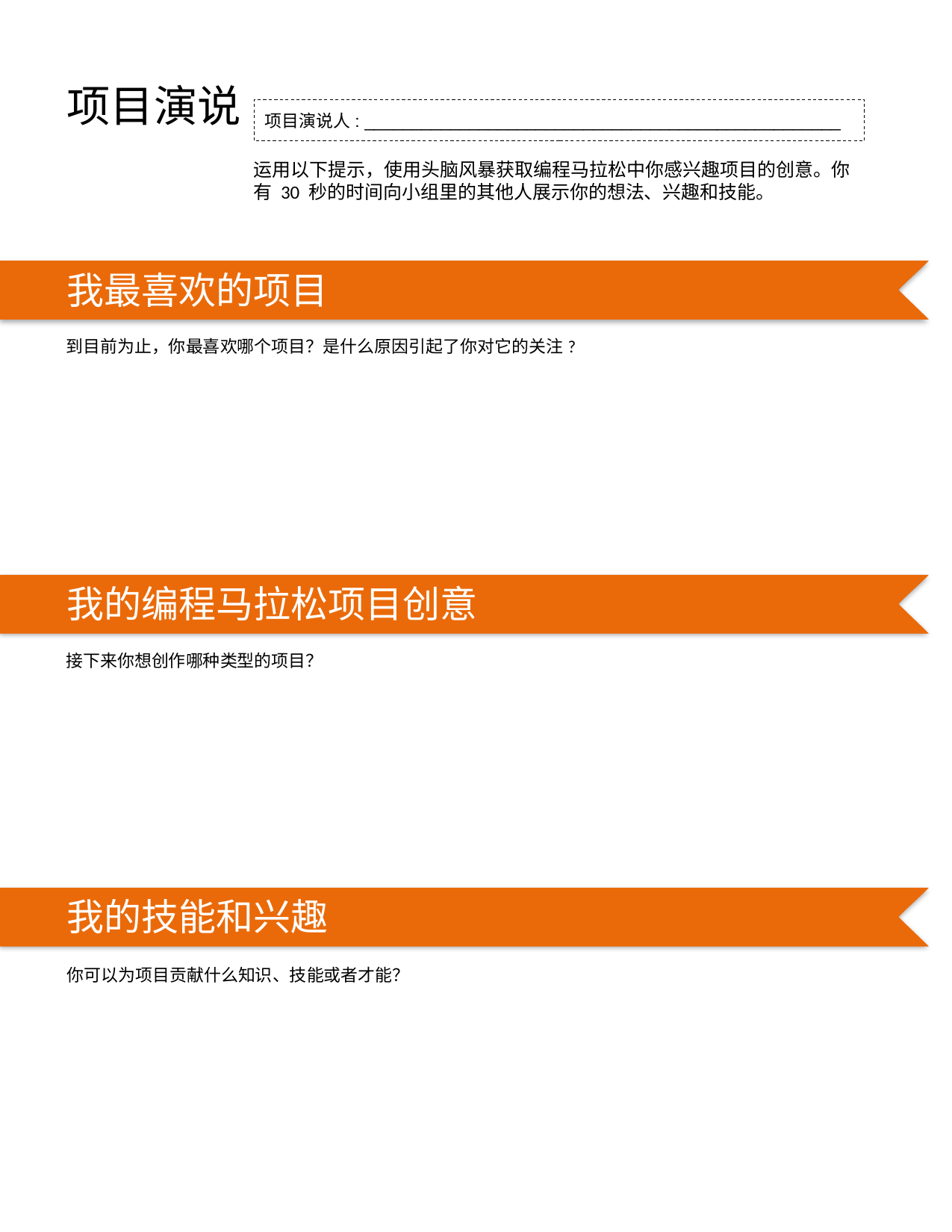

项目演说
项目演说人: __________________________________________________
运用以下提示，使用头脑风暴获取编程马拉松中你感兴趣项目的创意。你有 30 秒的时间向小组里的其他人展示你的想法、兴趣和技能。

我最喜欢的项目
到目前为止，你最喜欢哪个项目？是什么原因引起了你对它的关注?

我的编程马拉松项目创意
接下来你想创作哪种类型的项目？

我的技能和兴趣
SKILLS IN SCRATCH
你可以为项目贡献什么知识、技能或者才能？